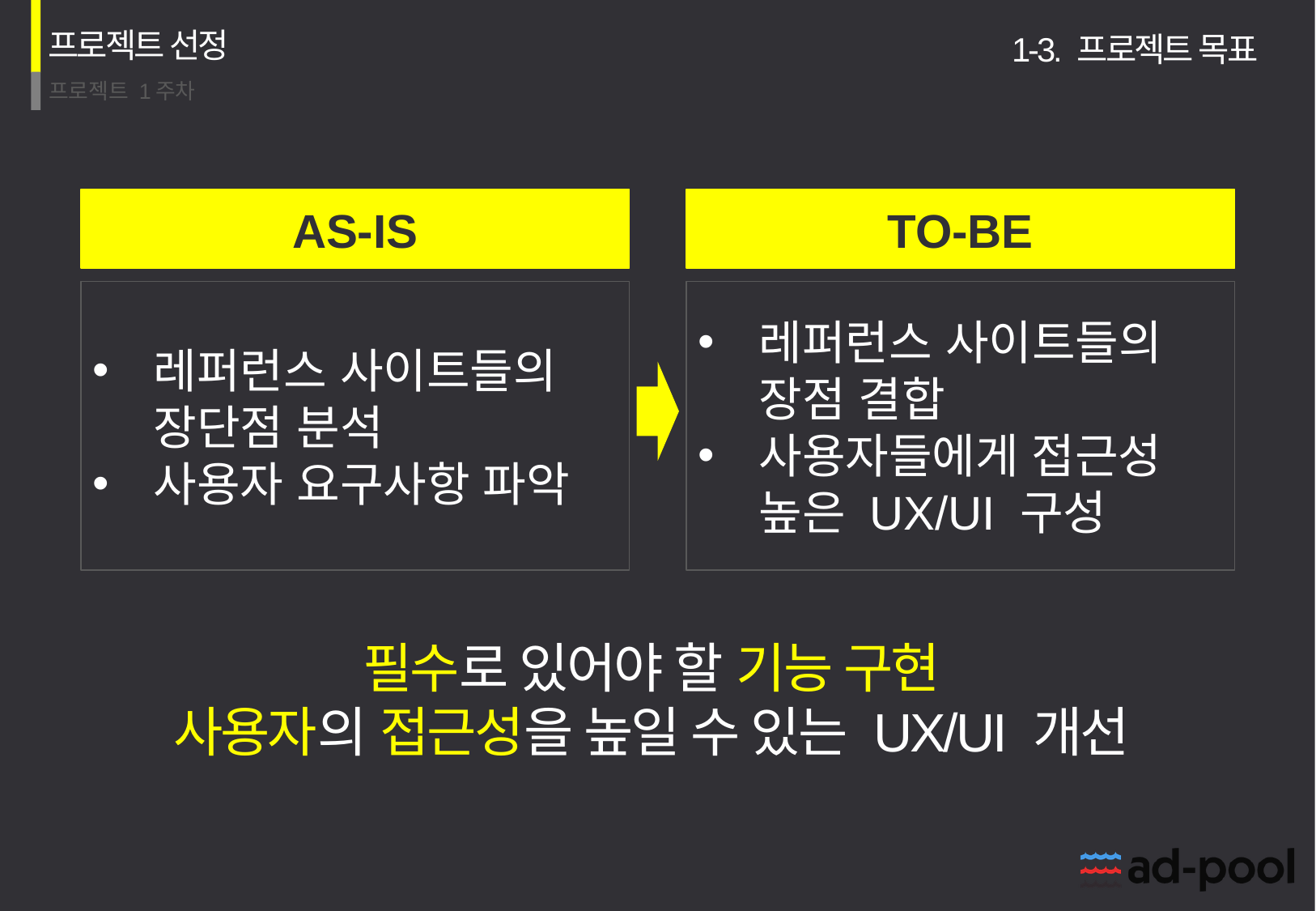

프로젝트 선정

1-3. 프로젝트 목표
AS-IS
레퍼런스 사이트들의 장단점 분석
사용자 요구사항 파악
TO-BE
레퍼런스 사이트들의 장점 결합
사용자들에게 접근성 높은 UX/UI 구성

필수로 있어야 할 기능 구현
사용자의 접근성을 높일 수 있는 UX/UI 개선